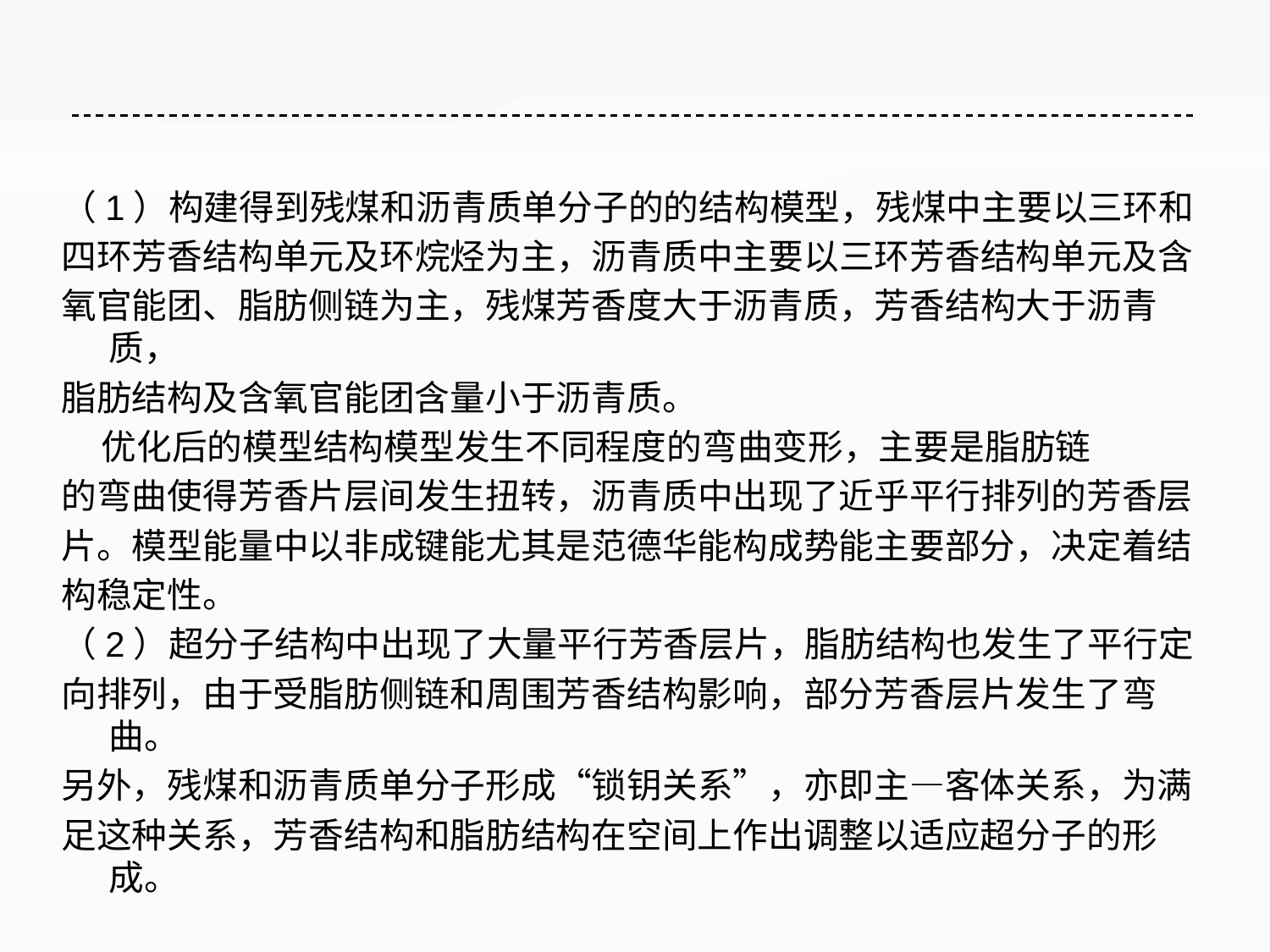

（1）构建得到残煤和沥青质单分子的的结构模型，残煤中主要以三环和
四环芳香结构单元及环烷烃为主，沥青质中主要以三环芳香结构单元及含
氧官能团、脂肪侧链为主，残煤芳香度大于沥青质，芳香结构大于沥青质，
脂肪结构及含氧官能团含量小于沥青质。
    优化后的模型结构模型发生不同程度的弯曲变形，主要是脂肪链
的弯曲使得芳香片层间发生扭转，沥青质中出现了近乎平行排列的芳香层
片。模型能量中以非成键能尤其是范德华能构成势能主要部分，决定着结
构稳定性。
（2）超分子结构中出现了大量平行芳香层片，脂肪结构也发生了平行定
向排列，由于受脂肪侧链和周围芳香结构影响，部分芳香层片发生了弯曲。
另外，残煤和沥青质单分子形成“锁钥关系”，亦即主—客体关系，为满
足这种关系，芳香结构和脂肪结构在空间上作出调整以适应超分子的形成。